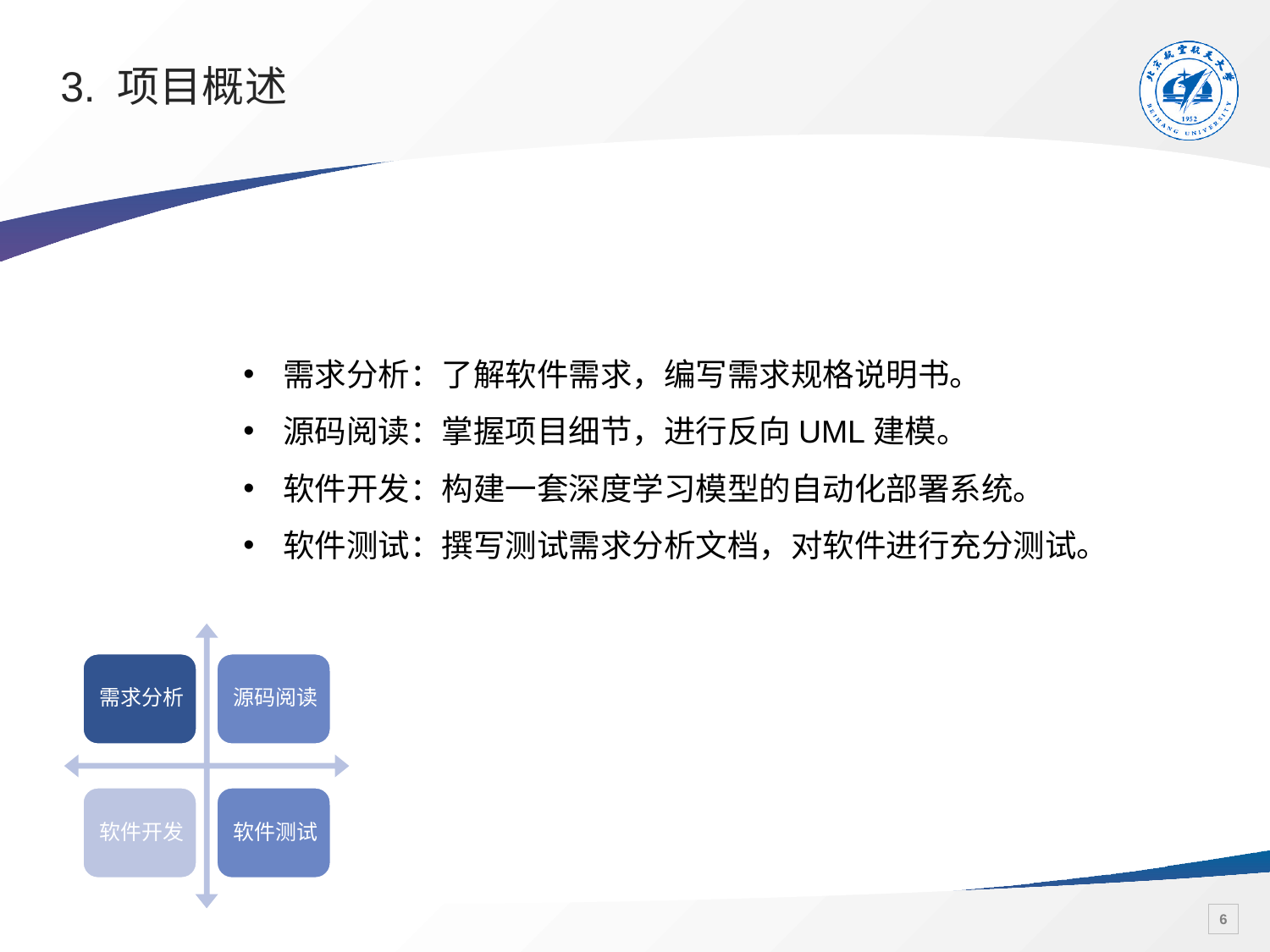

# 3. 项目概述
需求分析：了解软件需求，编写需求规格说明书。
源码阅读：掌握项目细节，进行反向UML建模。
软件开发：构建一套深度学习模型的自动化部署系统。
软件测试：撰写测试需求分析文档，对软件进行充分测试。
需求分析
源码阅读
软件开发
软件测试